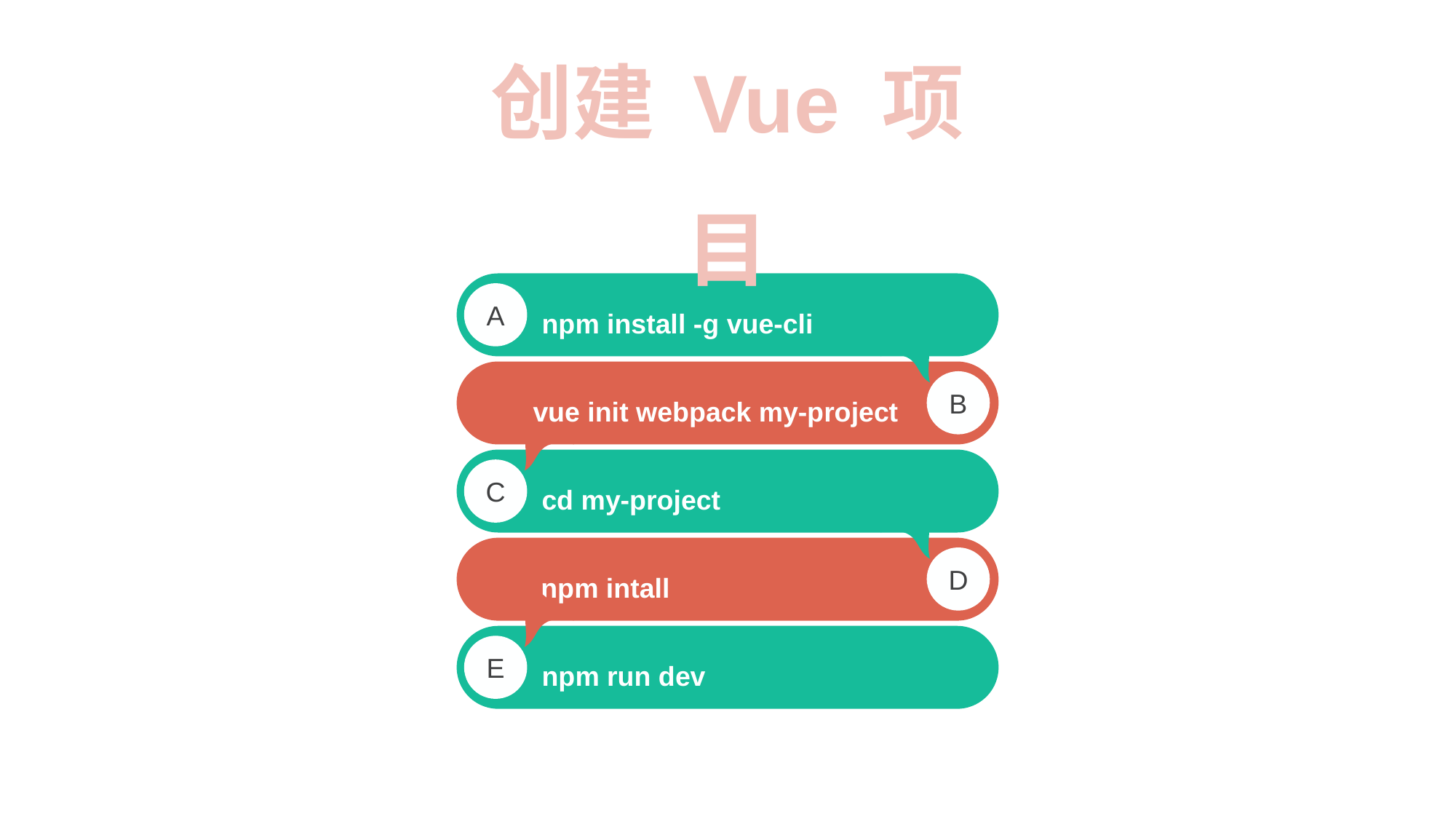

创建 Vue 项目
npm install -g vue-cli
A

       vue init webpack my-project
B

cd my-project
C

        npm intall
D

npm run dev
E